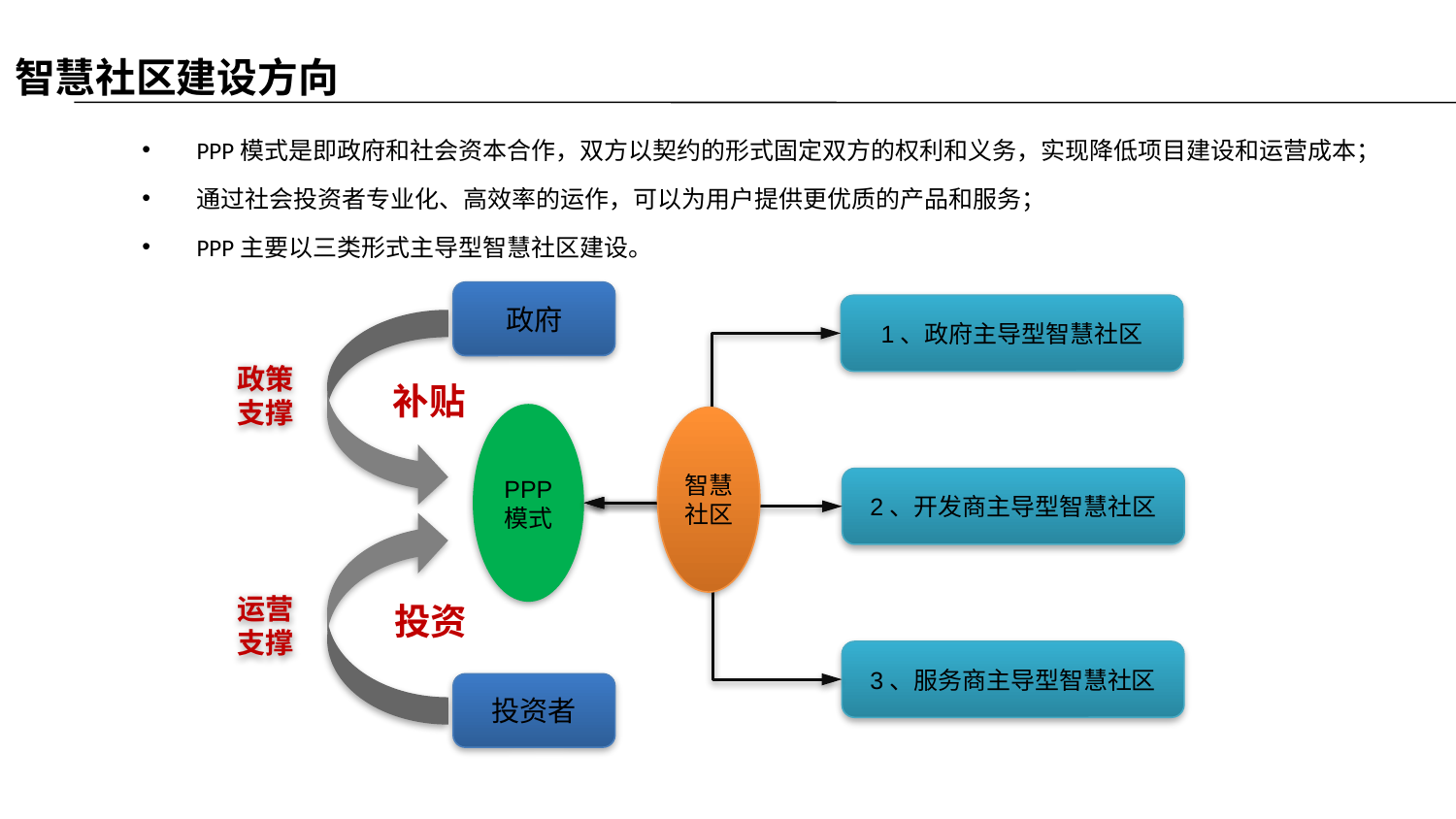

智慧社区建设方向
PPP模式是即政府和社会资本合作，双方以契约的形式固定双方的权利和义务，实现降低项目建设和运营成本；
通过社会投资者专业化、高效率的运作，可以为用户提供更优质的产品和服务；
PPP主要以三类形式主导型智慧社区建设。
政府
1、政府主导型智慧社区

政策支撑
补贴
PPP
模式
智慧社区
2、开发商主导型智慧社区

运营支撑
投资
3、服务商主导型智慧社区
投资者